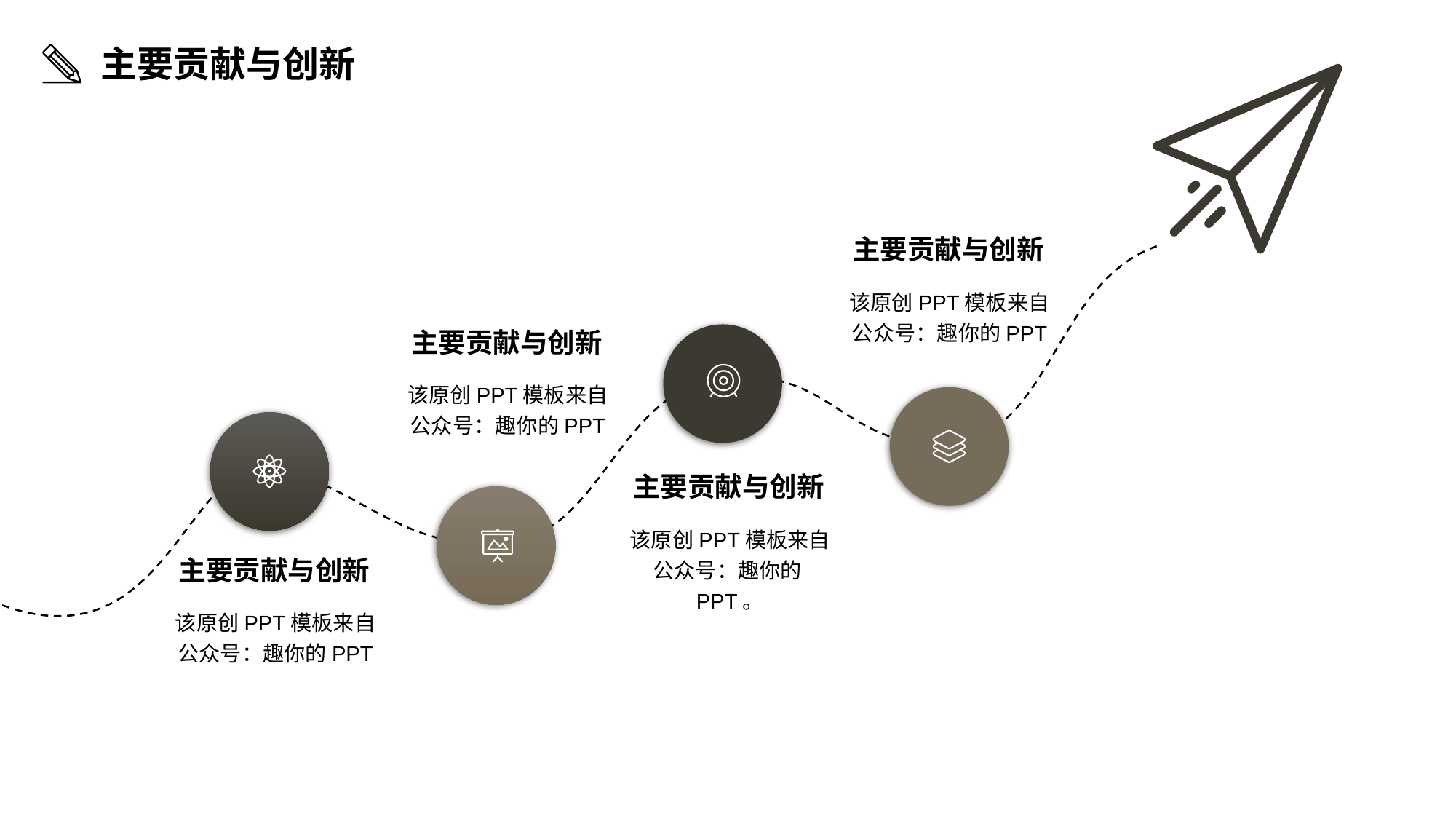

主要贡献与创新

主要贡献与创新

该原创PPT模板来自公众号：趣你的PPT
主要贡献与创新

该原创PPT模板来自公众号：趣你的PPT

主要贡献与创新

该原创PPT模板来自公众号：趣你的PPT。
主要贡献与创新
该原创PPT模板来自公众号：趣你的PPT